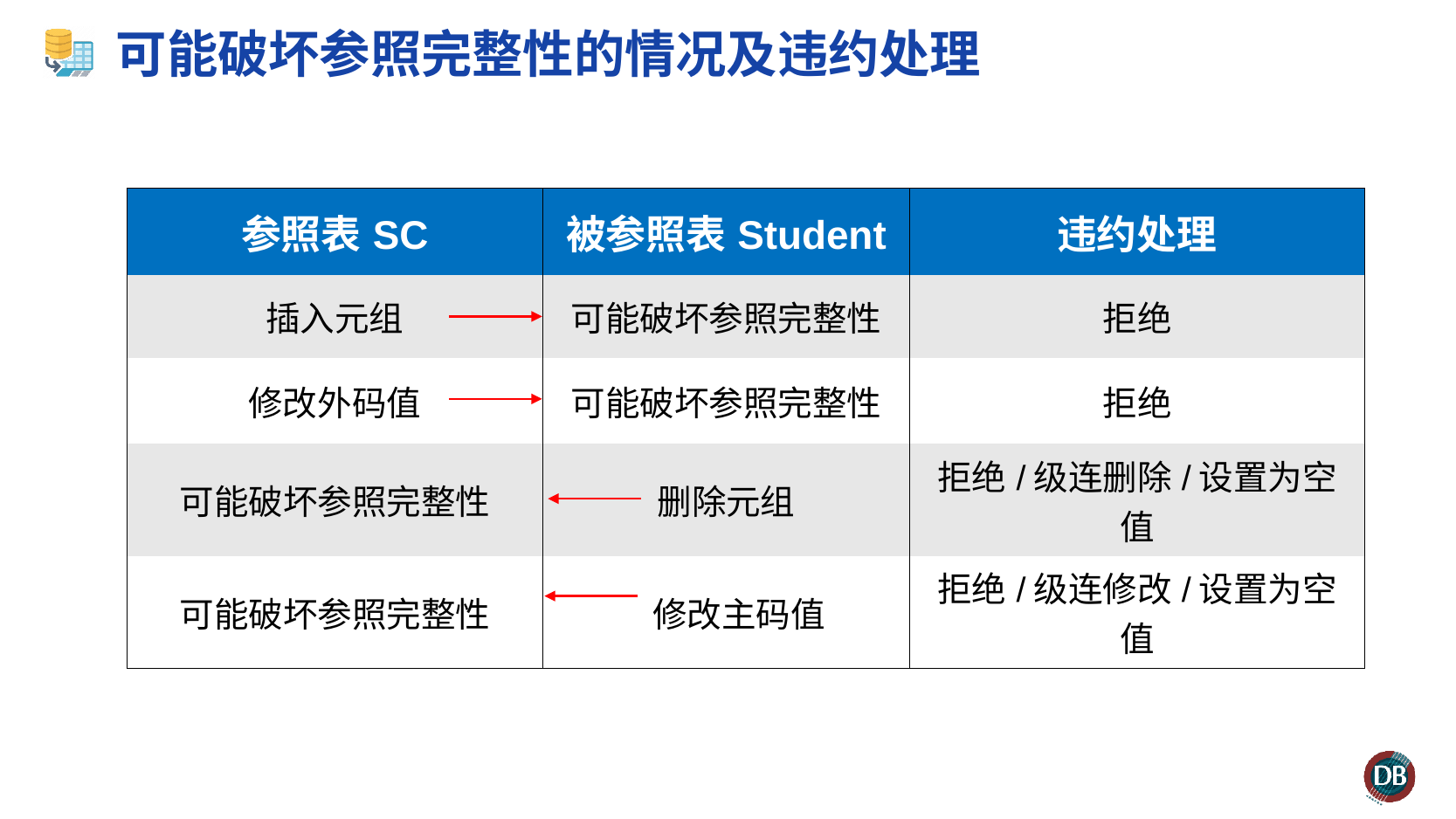

# 可能破坏参照完整性的情况及违约处理
| 参照表SC | 被参照表Student | 违约处理 |
| --- | --- | --- |
| 插入元组 | 可能破坏参照完整性 | 拒绝 |
| 修改外码值 | 可能破坏参照完整性 | 拒绝 |
| 可能破坏参照完整性 | 删除元组 | 拒绝/级连删除/设置为空值 |
| 可能破坏参照完整性 | 修改主码值 | 拒绝/级连修改/设置为空值 |